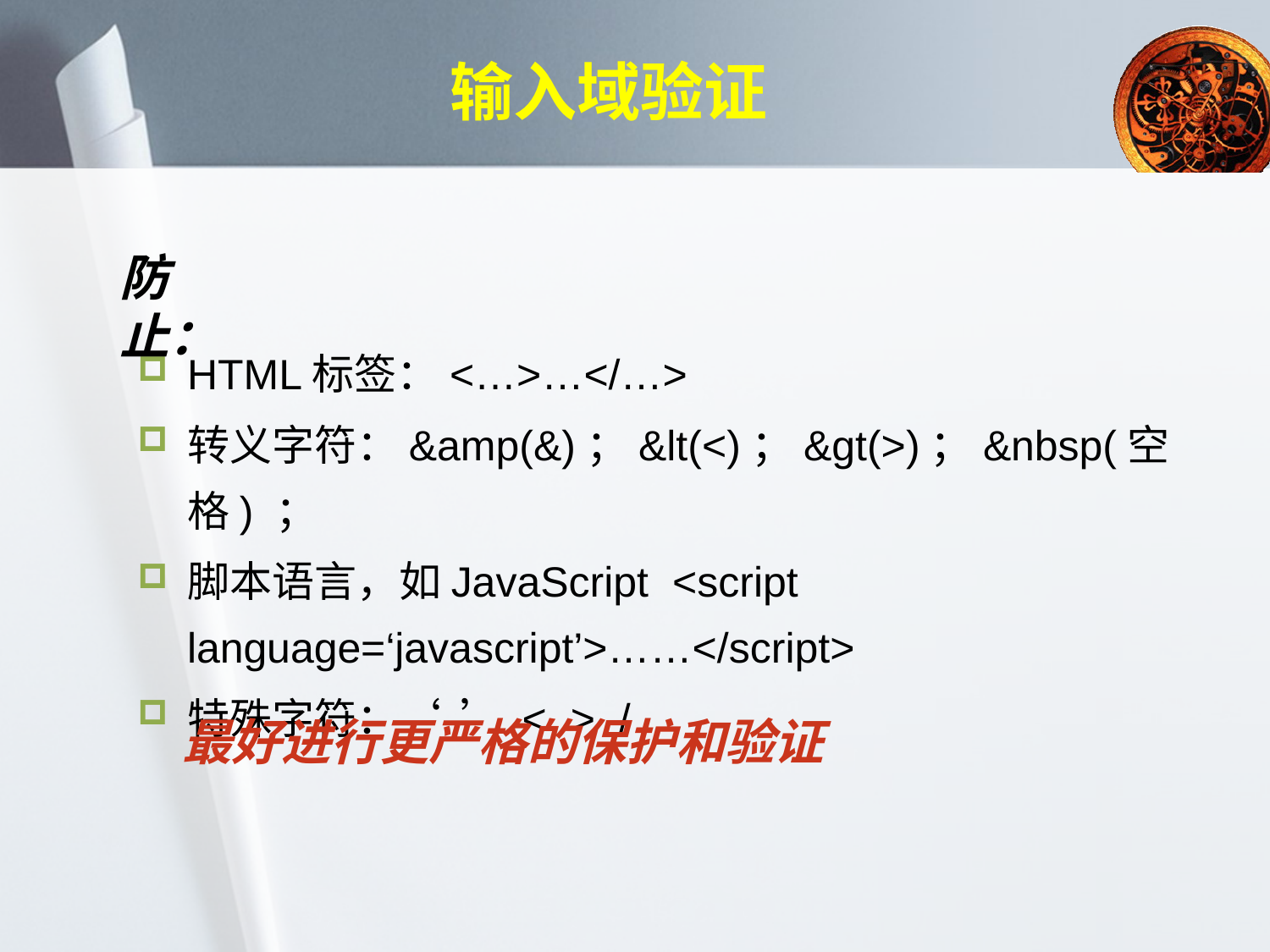

# 输入域验证
防止：
HTML标签：<…>…</…>
转义字符：&amp(&)；&lt(<)；&gt(>)；&nbsp(空格) ；
脚本语言，如JavaScript  <script language=‘javascript’>……</script>
特殊字符：‘  ’ <  >  /
最好进行更严格的保护和验证